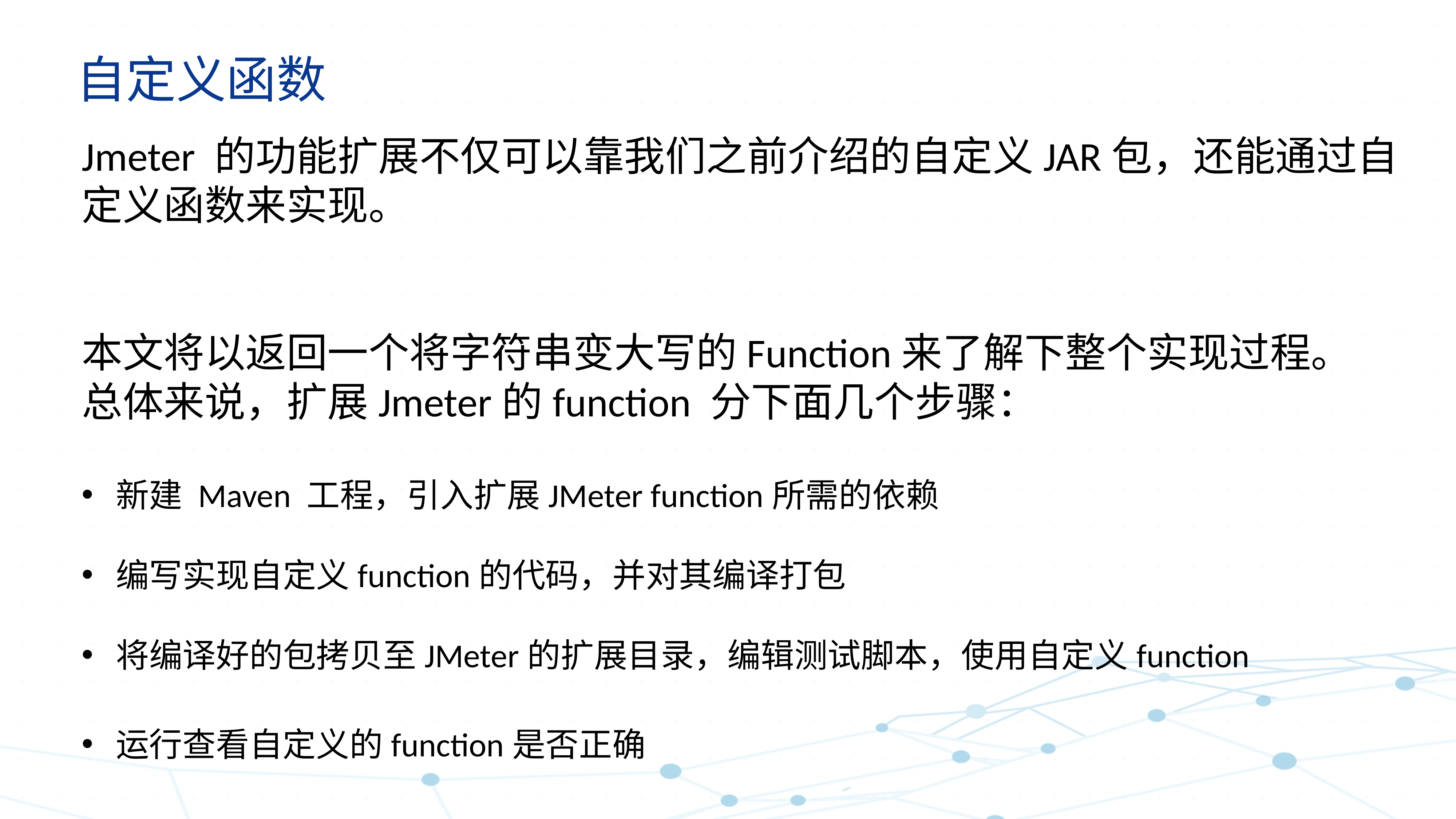

自定义函数
Jmeter 的功能扩展不仅可以靠我们之前介绍的自定义JAR包，还能通过自定义函数来实现。

本文将以返回一个将字符串变大写的Function来了解下整个实现过程。
总体来说，扩展Jmeter的function 分下面几个步骤：

新建 Maven 工程，引入扩展JMeter function所需的依赖

编写实现自定义function的代码，并对其编译打包

将编译好的包拷贝至JMeter的扩展目录，编辑测试脚本，使用自定义function

运行查看自定义的function是否正确